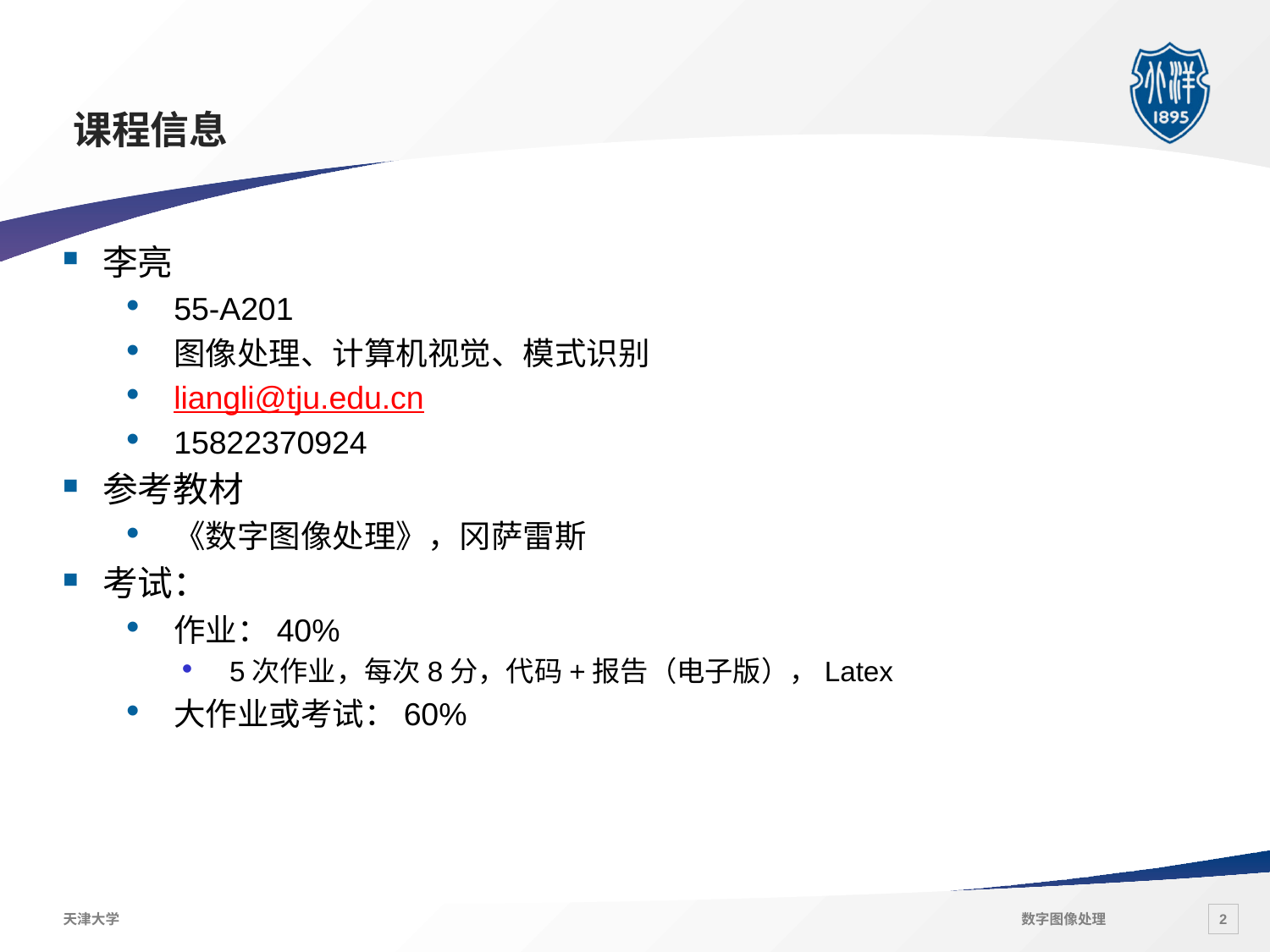

# 课程信息
李亮
55-A201
图像处理、计算机视觉、模式识别
liangli@tju.edu.cn
15822370924
参考教材
《数字图像处理》，冈萨雷斯
考试：
作业：40%
5次作业，每次8分，代码+报告（电子版），Latex
大作业或考试：60%